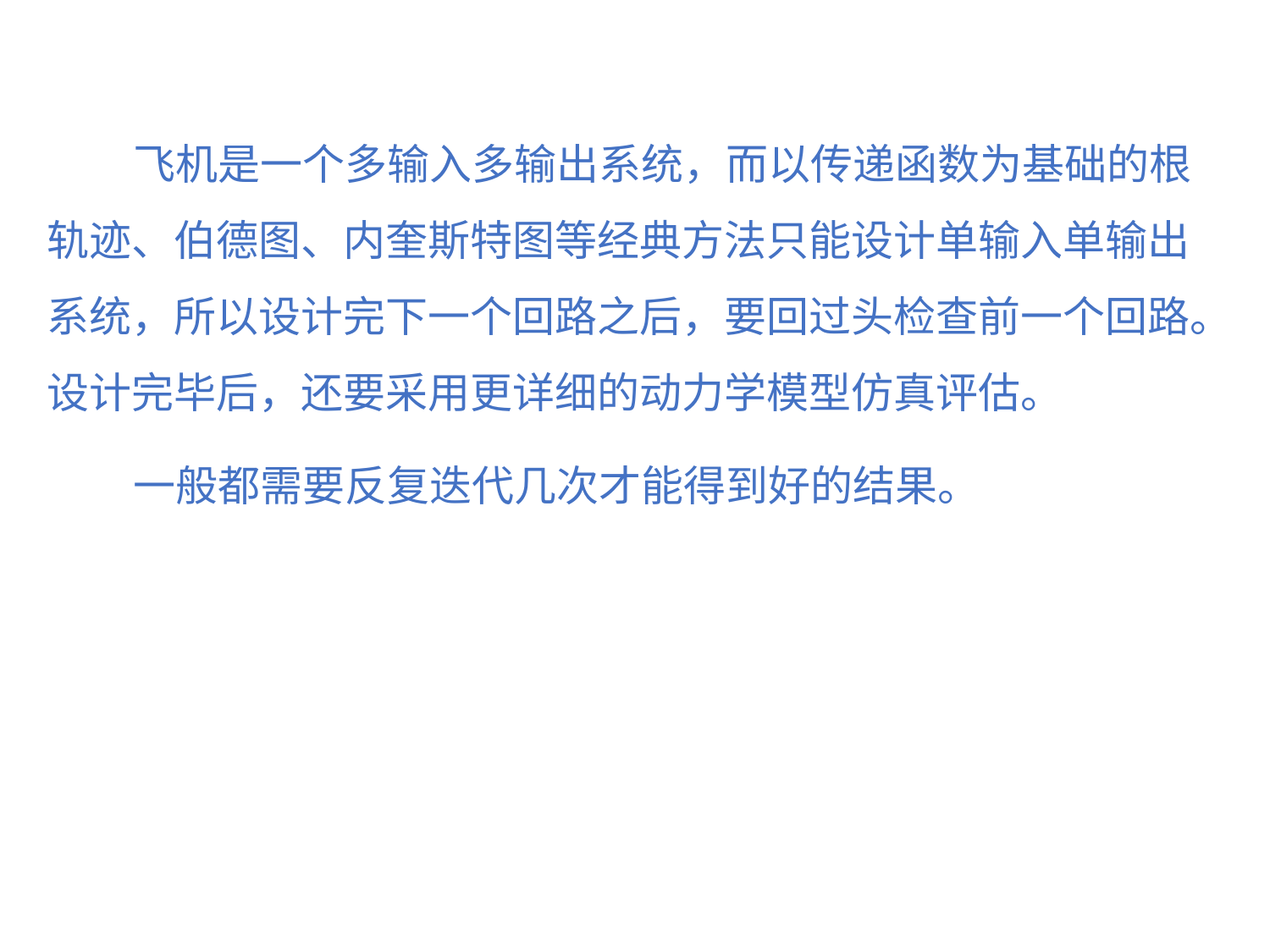

飞机是一个多输入多输出系统，而以传递函数为基础的根轨迹、伯德图、内奎斯特图等经典方法只能设计单输入单输出系统，所以设计完下一个回路之后，要回过头检查前一个回路。设计完毕后，还要采用更详细的动力学模型仿真评估。
        一般都需要反复迭代几次才能得到好的结果。